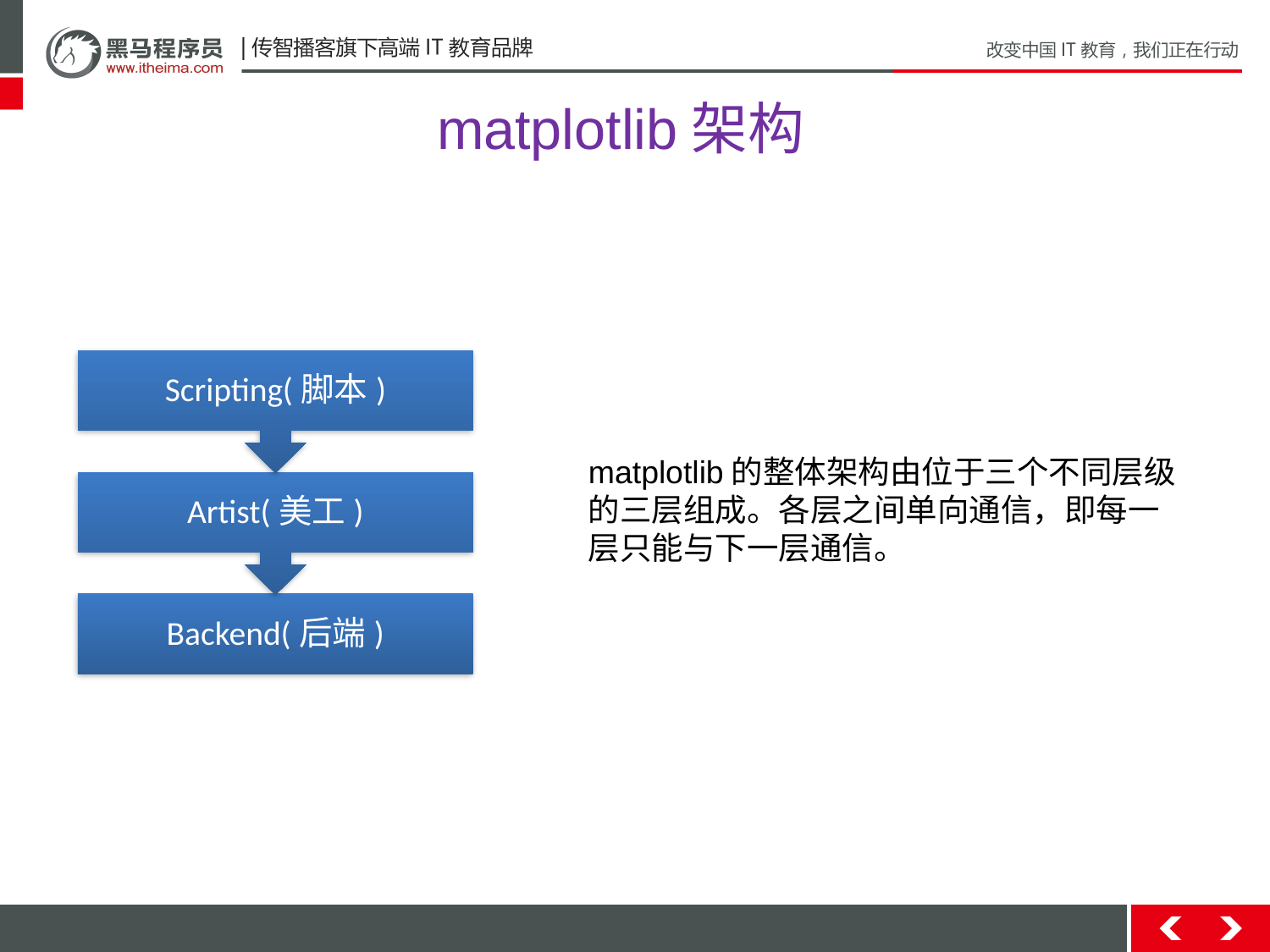

# matplotlib架构
Backend(后端)
Artist(美工)
Scripting(脚本)
matplotlib的整体架构由位于三个不同层级
的三层组成。各层之间单向通信，即每一
层只能与下一层通信。